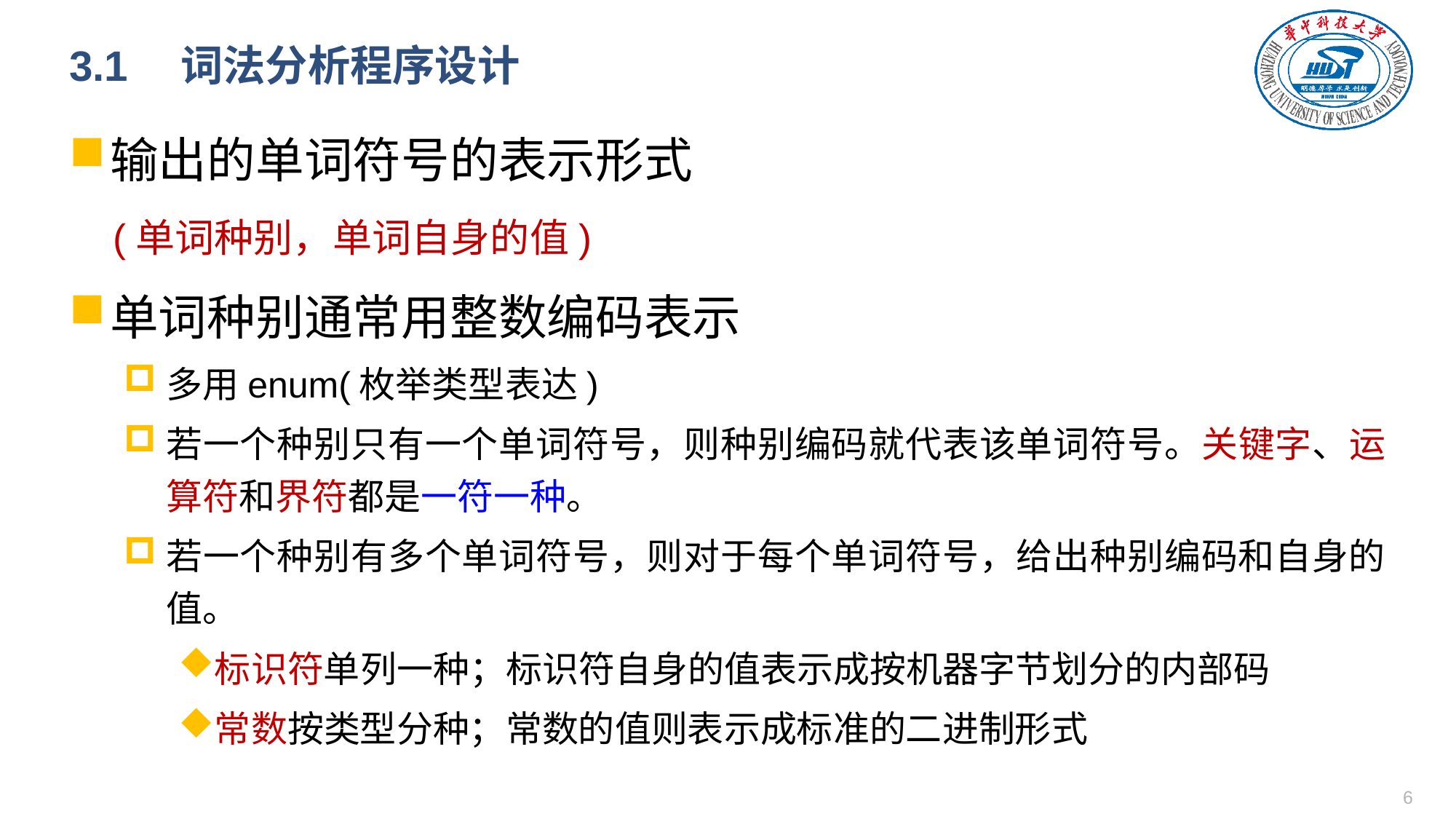

# 3.1　词法分析程序设计
输出的单词符号的表示形式
    (单词种别，单词自身的值)
单词种别通常用整数编码表示
多用enum(枚举类型表达)
若一个种别只有一个单词符号，则种别编码就代表该单词符号。关键字、运算符和界符都是一符一种。
若一个种别有多个单词符号，则对于每个单词符号，给出种别编码和自身的值。
标识符单列一种；标识符自身的值表示成按机器字节划分的内部码
常数按类型分种；常数的值则表示成标准的二进制形式

6